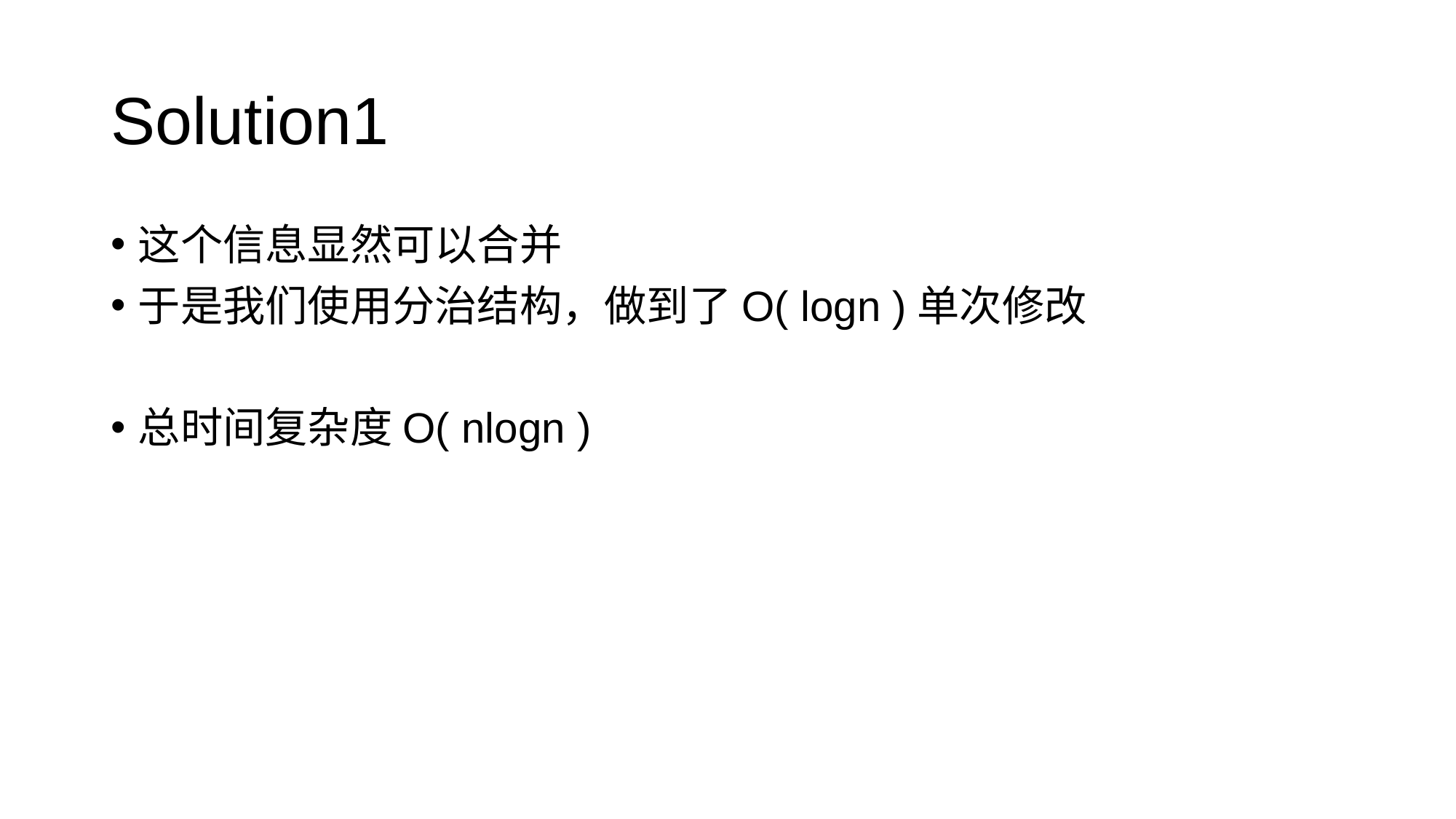

# Solution1
这个信息显然可以合并
于是我们使用分治结构，做到了O( logn )单次修改

总时间复杂度O( nlogn )